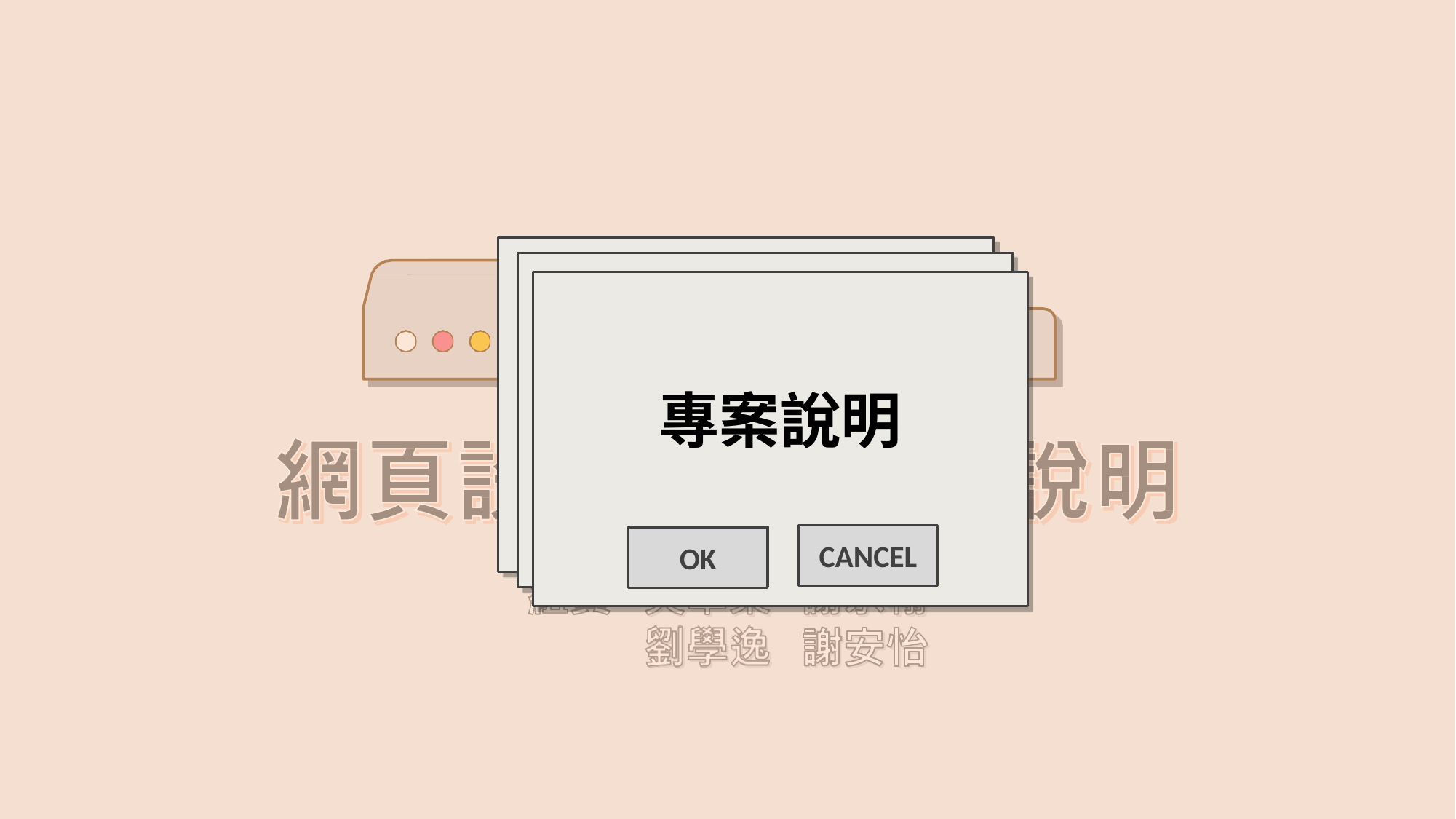

專案說明
CANCEL
OK

專案說明
CANCEL
OK

專案說明
CANCEL
OK

ＢＵＤＤＹ-INFO

OK